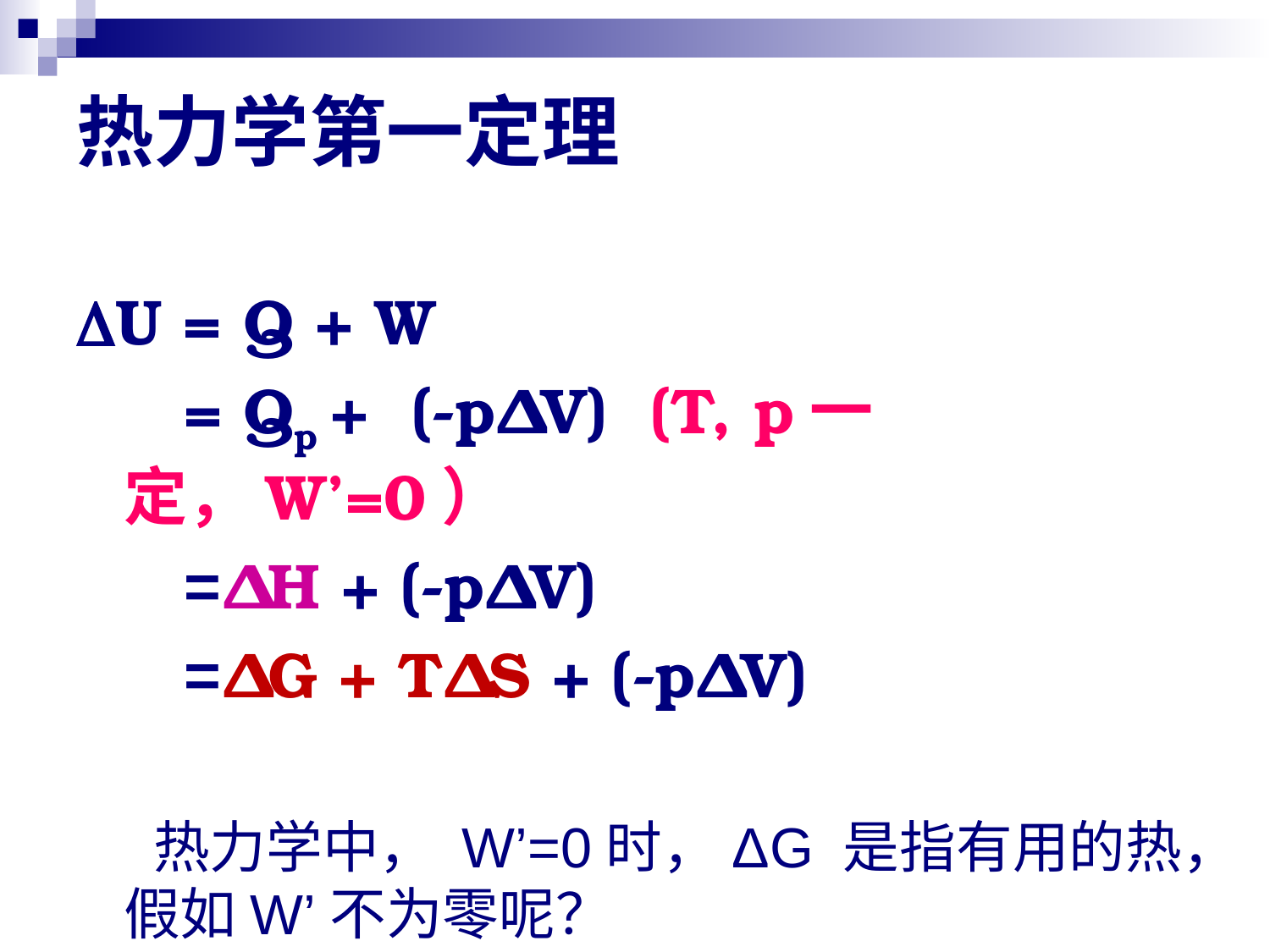

# 热力学第一定理
ΔU = Q + W
     = Qp +  (-pΔV)  (T, p一定，W’=0）
     =ΔH + (-pΔV)
     =ΔG + TΔS + (-pΔV)

     热力学中， W’=0时，ΔG 是指有用的热，假如W’不为零呢？